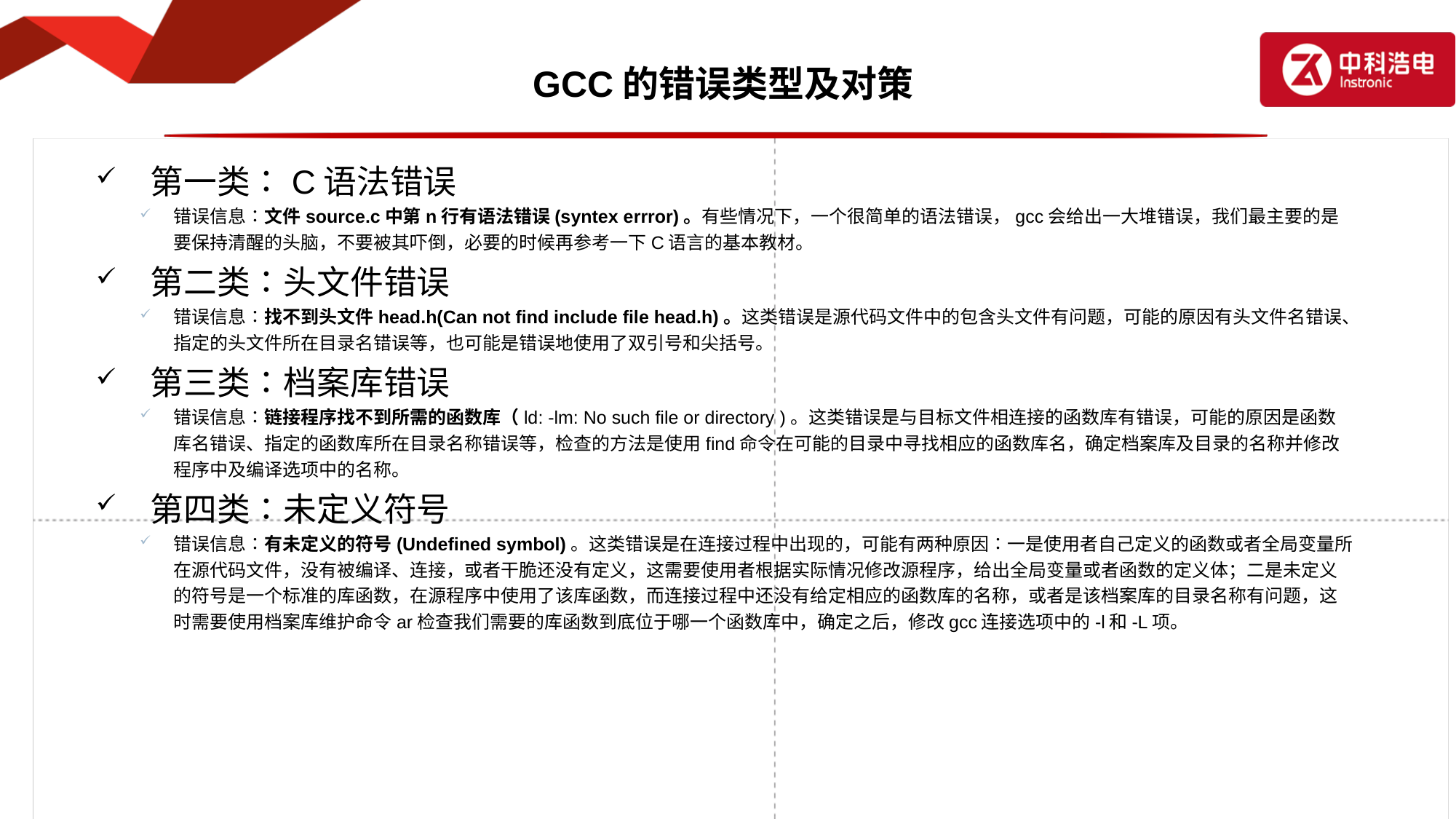

# GCC的错误类型及对策
第一类∶C语法错误
错误信息∶文件source.c中第n行有语法错误(syntex errror)。有些情况下，一个很简单的语法错误，gcc会给出一大堆错误，我们最主要的是要保持清醒的头脑，不要被其吓倒，必要的时候再参考一下C语言的基本教材。
第二类∶头文件错误
错误信息∶找不到头文件head.h(Can not find include file head.h)。这类错误是源代码文件中的包含头文件有问题，可能的原因有头文件名错误、指定的头文件所在目录名错误等，也可能是错误地使用了双引号和尖括号。
第三类∶档案库错误
错误信息∶链接程序找不到所需的函数库（ld: -lm: No such file or directory )。这类错误是与目标文件相连接的函数库有错误，可能的原因是函数库名错误、指定的函数库所在目录名称错误等，检查的方法是使用find命令在可能的目录中寻找相应的函数库名，确定档案库及目录的名称并修改程序中及编译选项中的名称。
第四类∶未定义符号
错误信息∶有未定义的符号(Undefined symbol)。这类错误是在连接过程中出现的，可能有两种原因∶一是使用者自己定义的函数或者全局变量所在源代码文件，没有被编译、连接，或者干脆还没有定义，这需要使用者根据实际情况修改源程序，给出全局变量或者函数的定义体；二是未定义的符号是一个标准的库函数，在源程序中使用了该库函数，而连接过程中还没有给定相应的函数库的名称，或者是该档案库的目录名称有问题，这时需要使用档案库维护命令ar检查我们需要的库函数到底位于哪一个函数库中，确定之后，修改gcc连接选项中的-l和-L项。